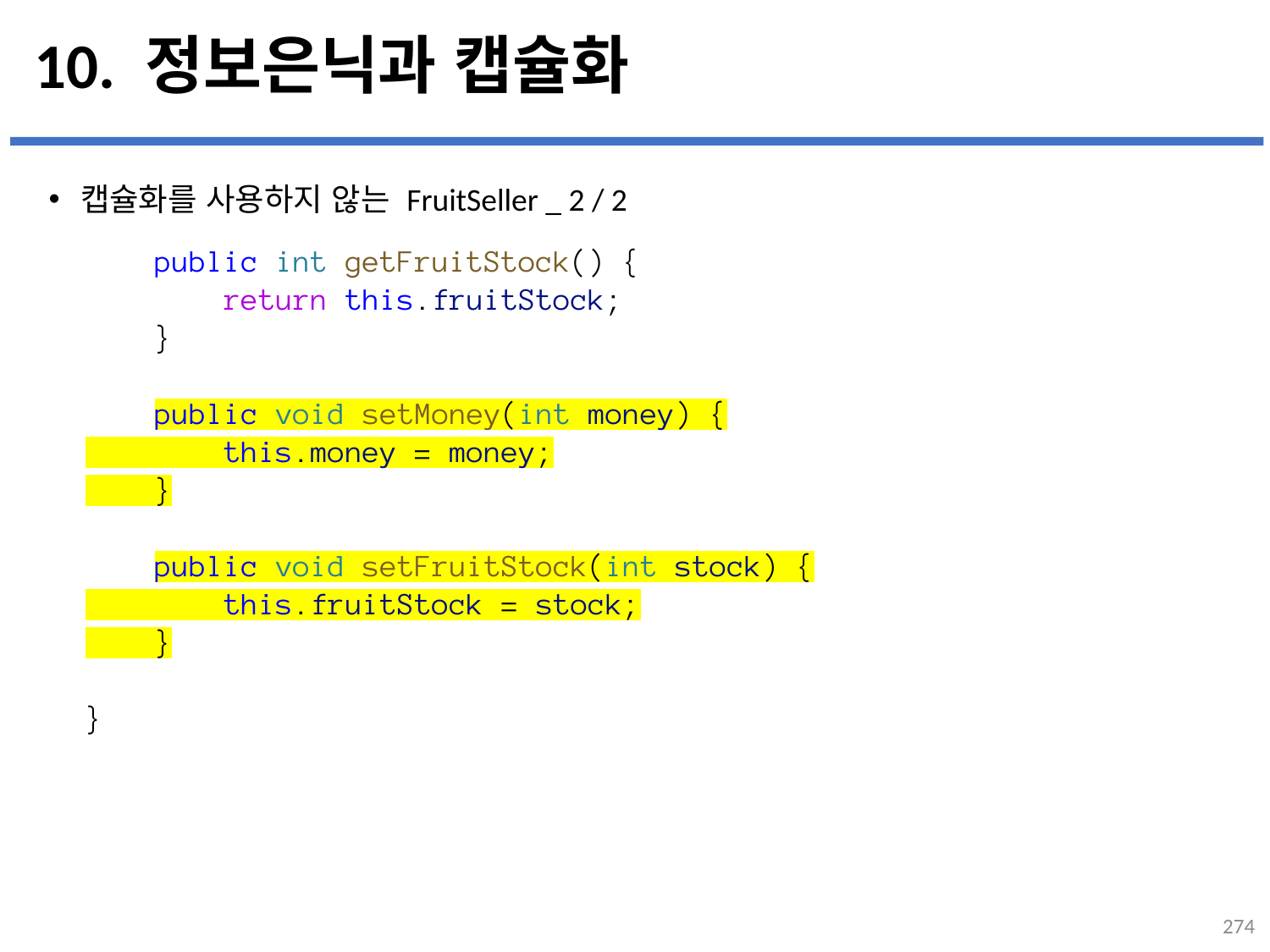

# 10. 정보은닉과 캡슐화
캡슐화를 사용하지 않는 FruitSeller _ 2 / 2
...

설명
    public int getFruitStock() {
        return this.fruitStock;
    }
    public void setMoney(int money) {
        this.money = money;
    }
    public void setFruitStock(int stock) {
        this.fruitStock = stock;
    }
}

274